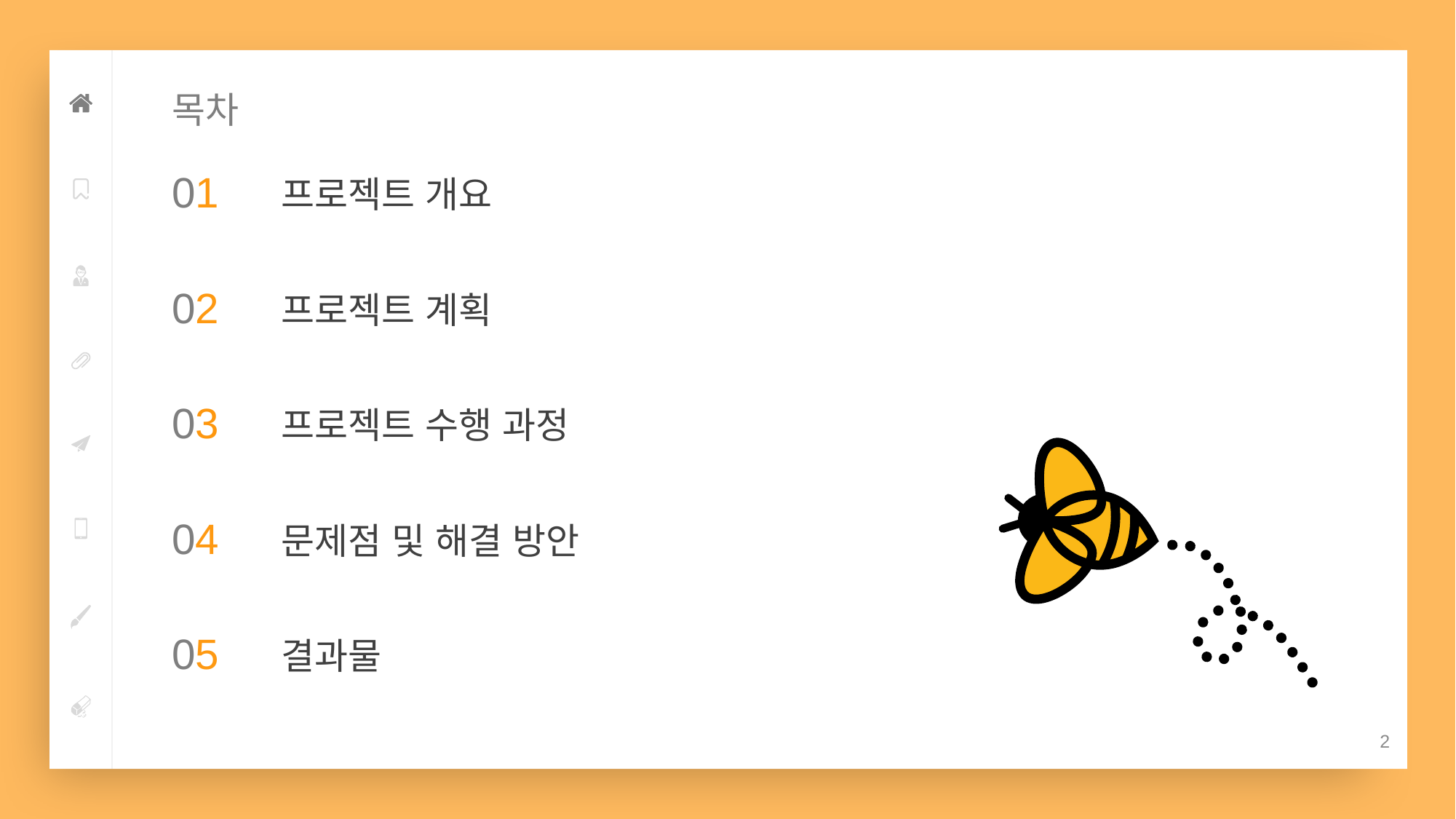

# 목차
01	프로젝트 개요

02	프로젝트 계획

03	프로젝트 수행 과정

04	문제점 및 해결 방안

05	결과물

2